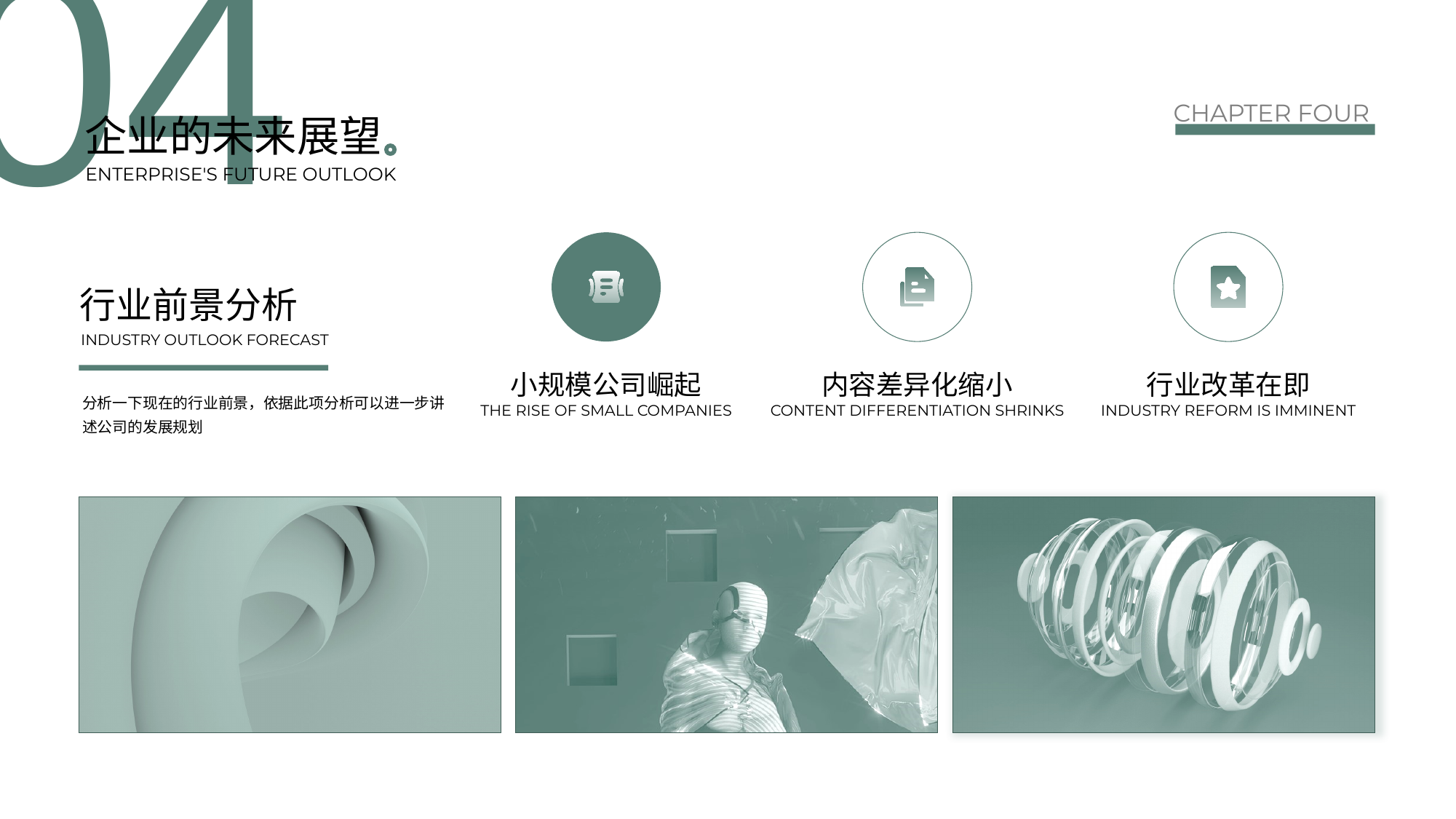

04
CHAPTER FOUR
企业的未来展望

ENTERPRISE'S FUTURE OUTLOOK

行业前景分析
INDUSTRY OUTLOOK FORECAST
小规模公司崛起
内容差异化缩小
行业改革在即

分析一下现在的行业前景，依据此项分析可以进一步讲述公司的发展规划
THE RISE OF SMALL COMPANIES
CONTENT DIFFERENTIATION SHRINKS
INDUSTRY REFORM IS IMMINENT